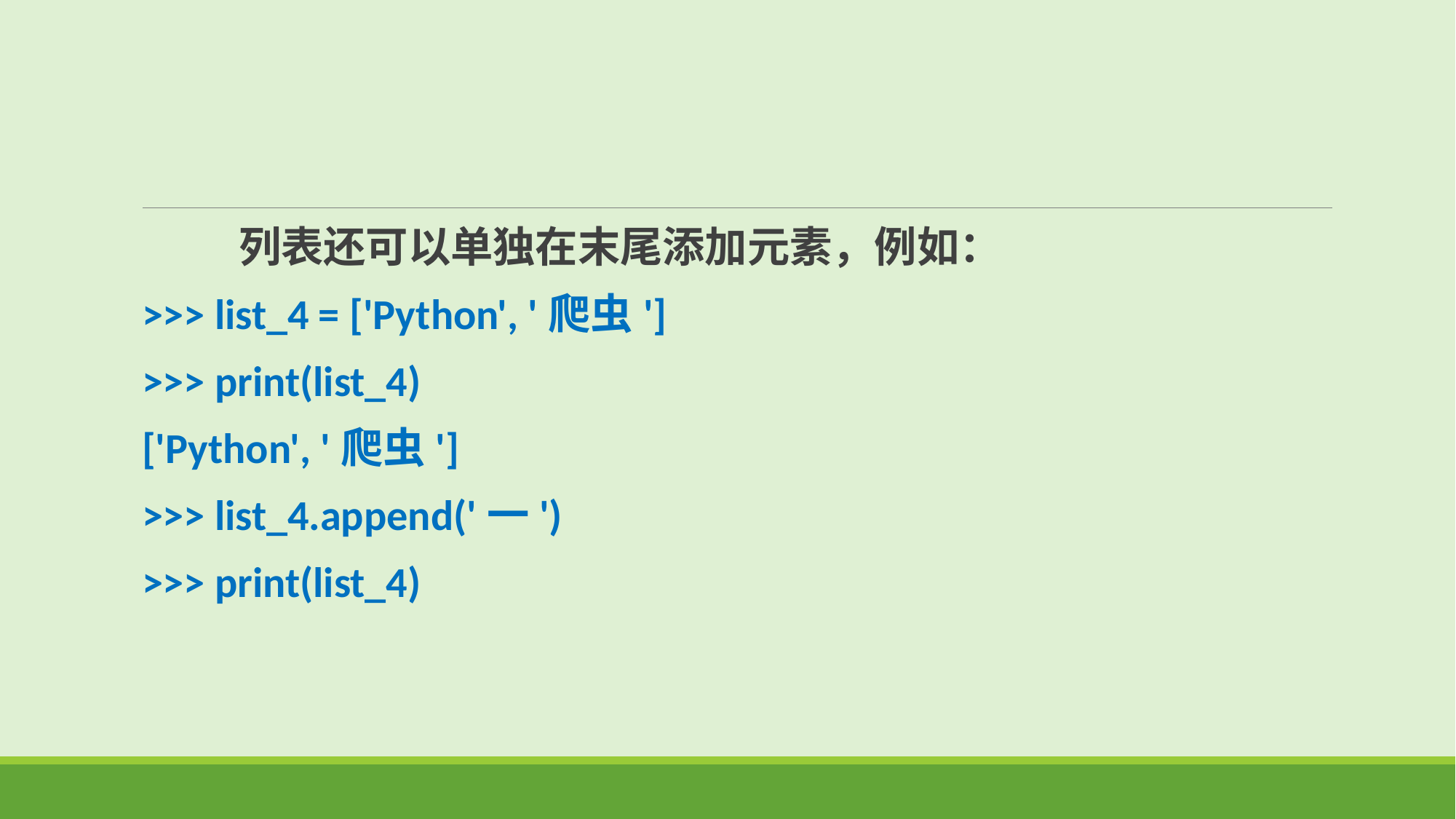

列表还可以单独在末尾添加元素，例如：
>>> list_4 = ['Python', '爬虫']
>>> print(list_4)
['Python', '爬虫']
>>> list_4.append('一')
>>> print(list_4)